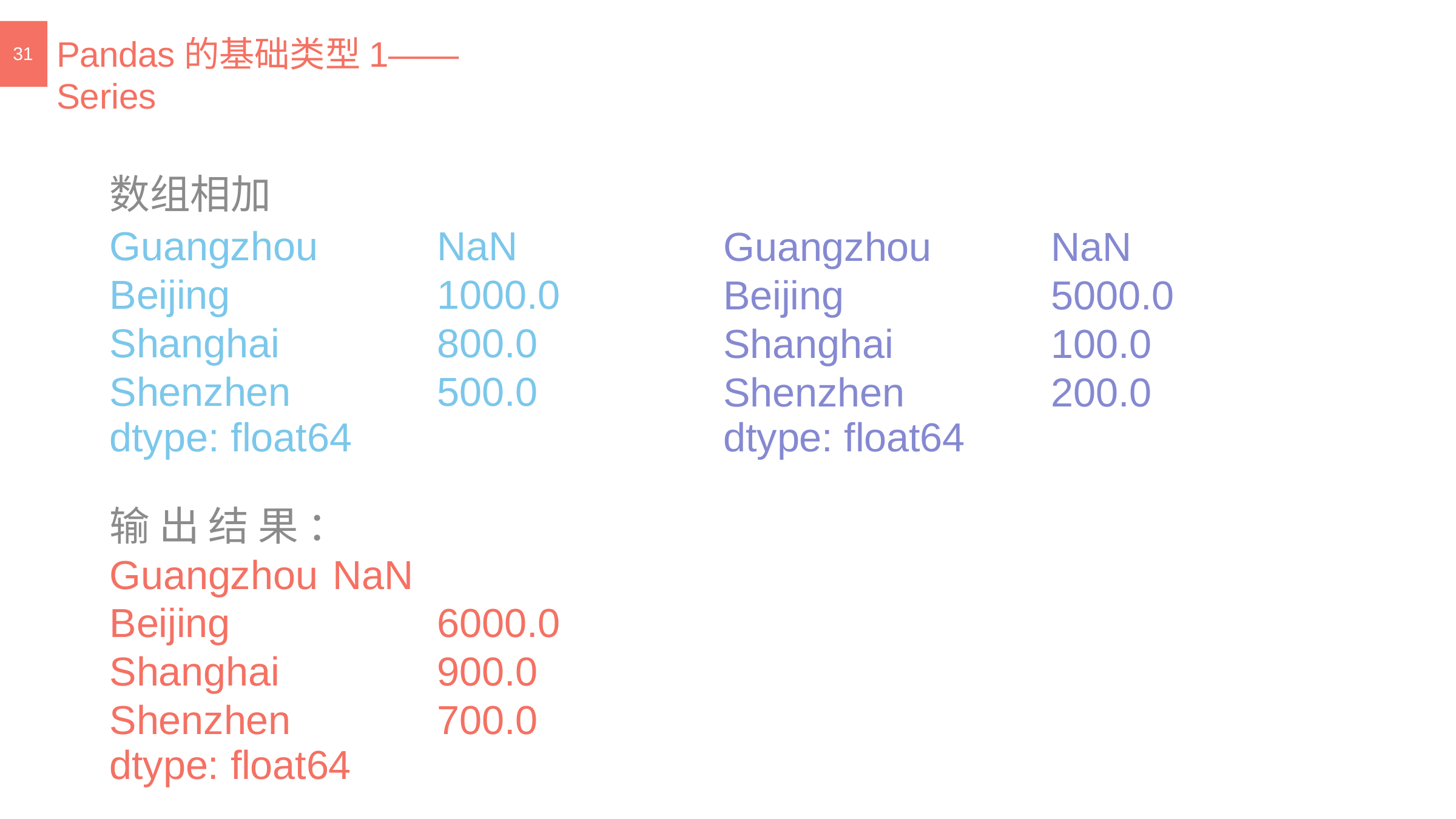

# Pandas的基础类型1——Series
31
| 数组相加 |  |  |  |
| --- | --- | --- | --- |
| Guangzhou | NaN | Guangzhou | NaN |
| Beijing | 1000.0 | Beijing | 5000.0 |
| Shanghai | 800.0 | Shanghai | 100.0 |
| Shenzhen | 500.0 | Shenzhen | 200.0 |
| dtype: float64 |  | dtype: float64 |  |
输 出 结 果 ：  Guangzhou NaN
| Beijing | 6000.0 |
| --- | --- |
| Shanghai | 900.0 |
| Shenzhen | 700.0 |
| dtype: float64 |  |